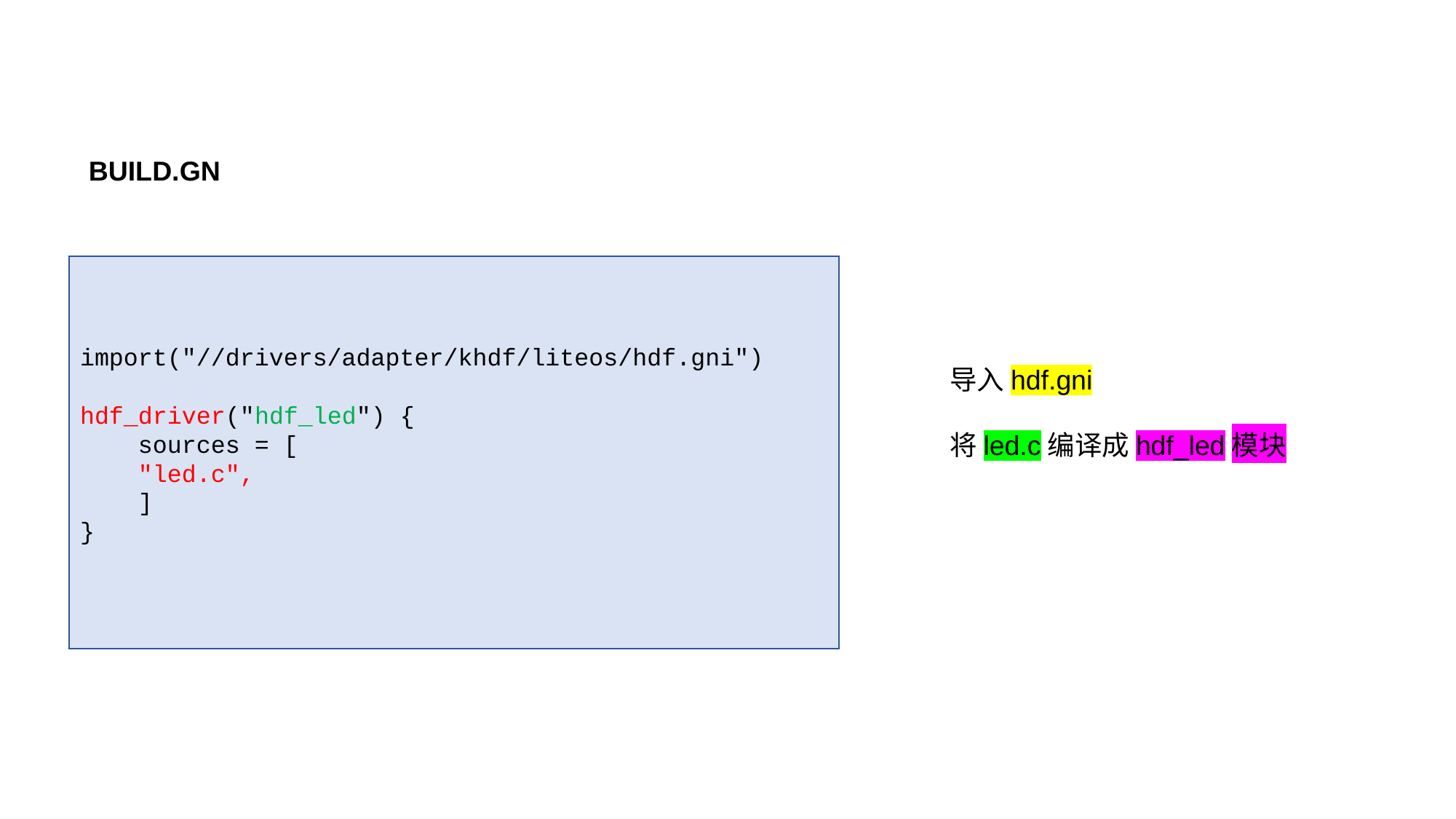

BUILD.GN
import("//drivers/adapter/khdf/liteos/hdf.gni")

hdf_driver("hdf_led") {
    sources = [
    "led.c",
    ]
}

导入hdf.gni

将led.c编译成hdf_led模块